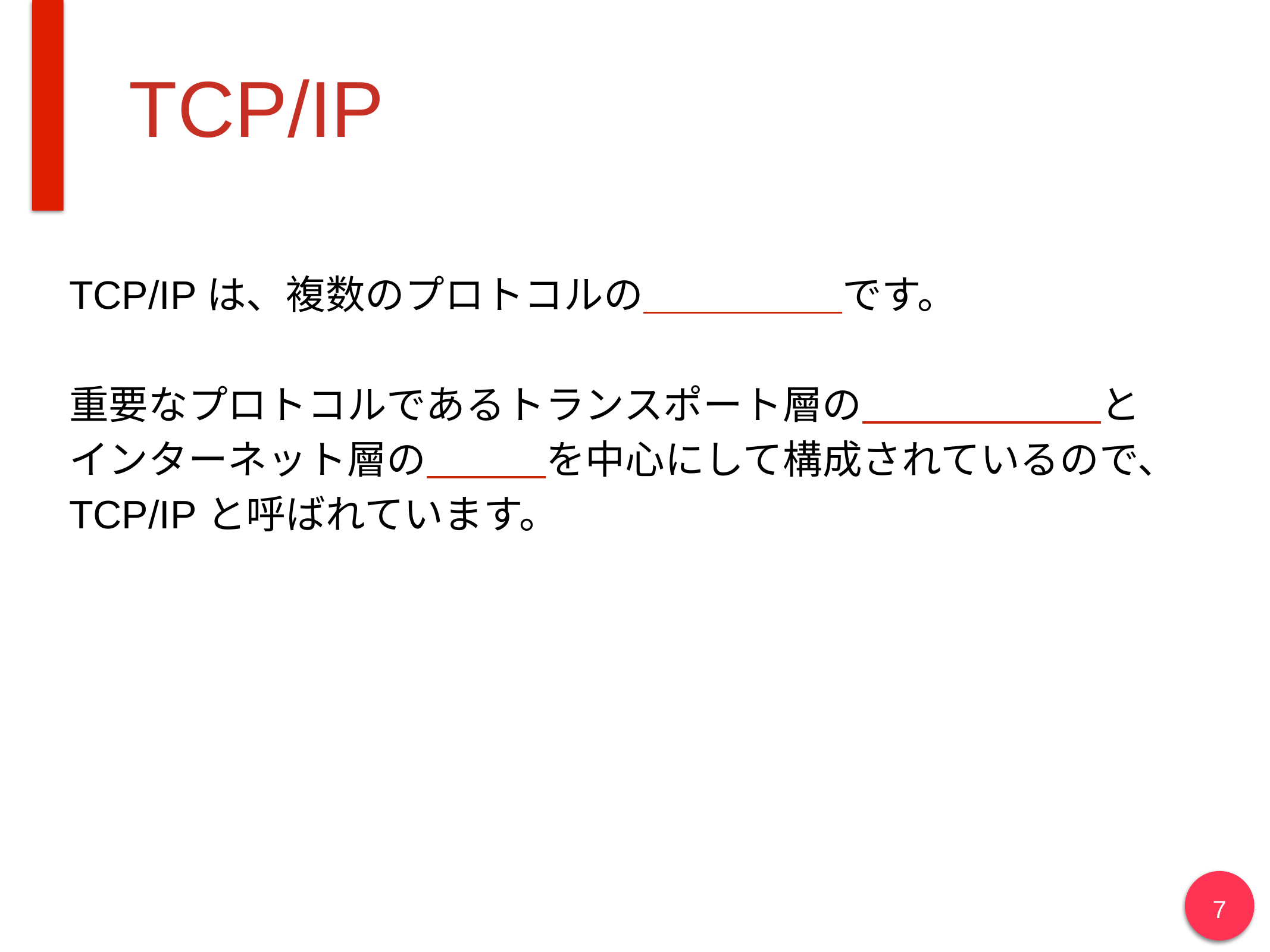

# TCP/IP

TCP/IPは、複数のプロトコルの　　　　　です。

重要なプロトコルであるトランスポート層の　　　　　　と
インターネット層の　　　を中心にして構成されているので、TCP/IPと呼ばれています。

7